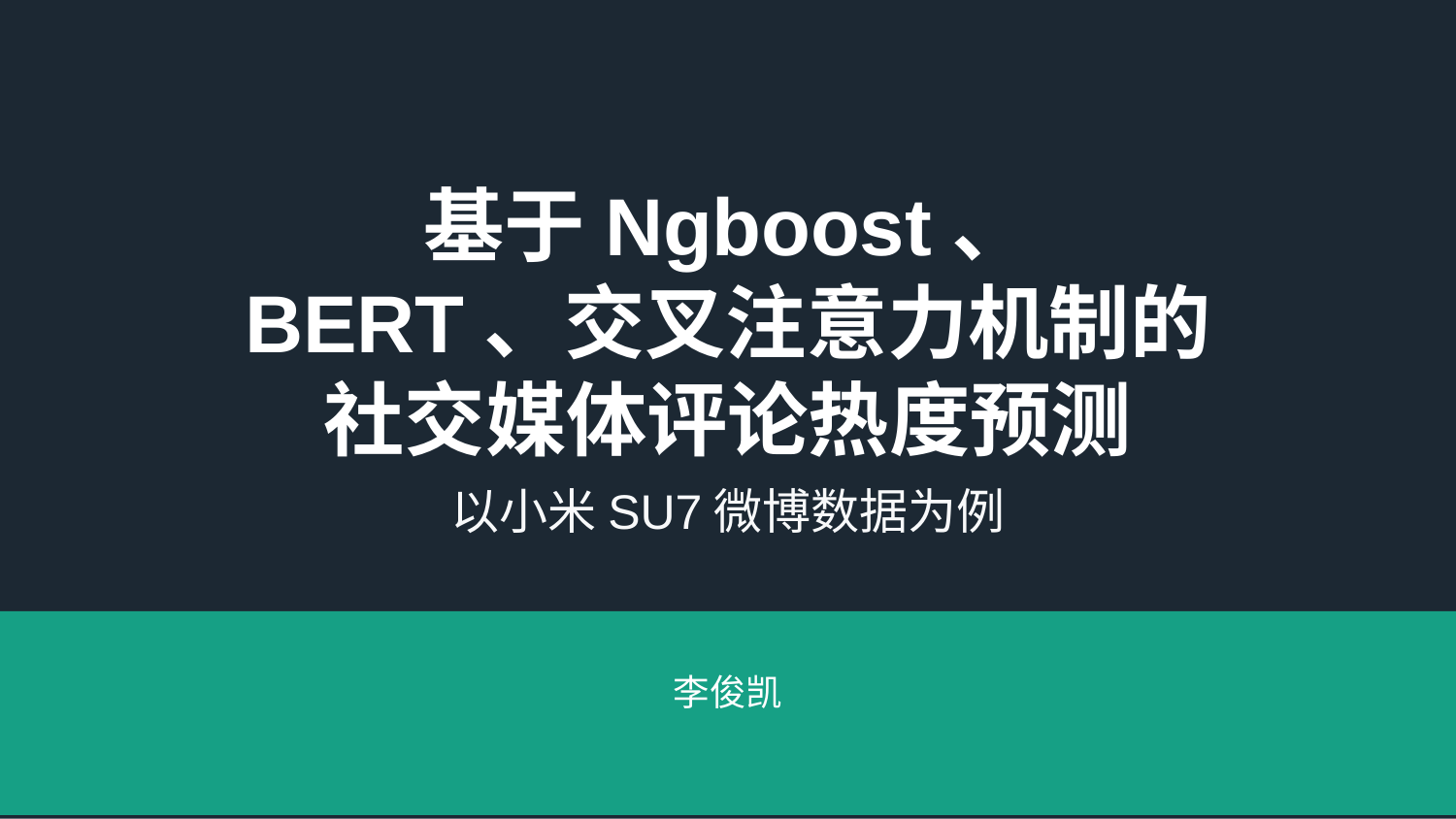

基于Ngboost、
BERT、交叉注意力机制的
社交媒体评论热度预测
以小米SU7微博数据为例

李俊凯